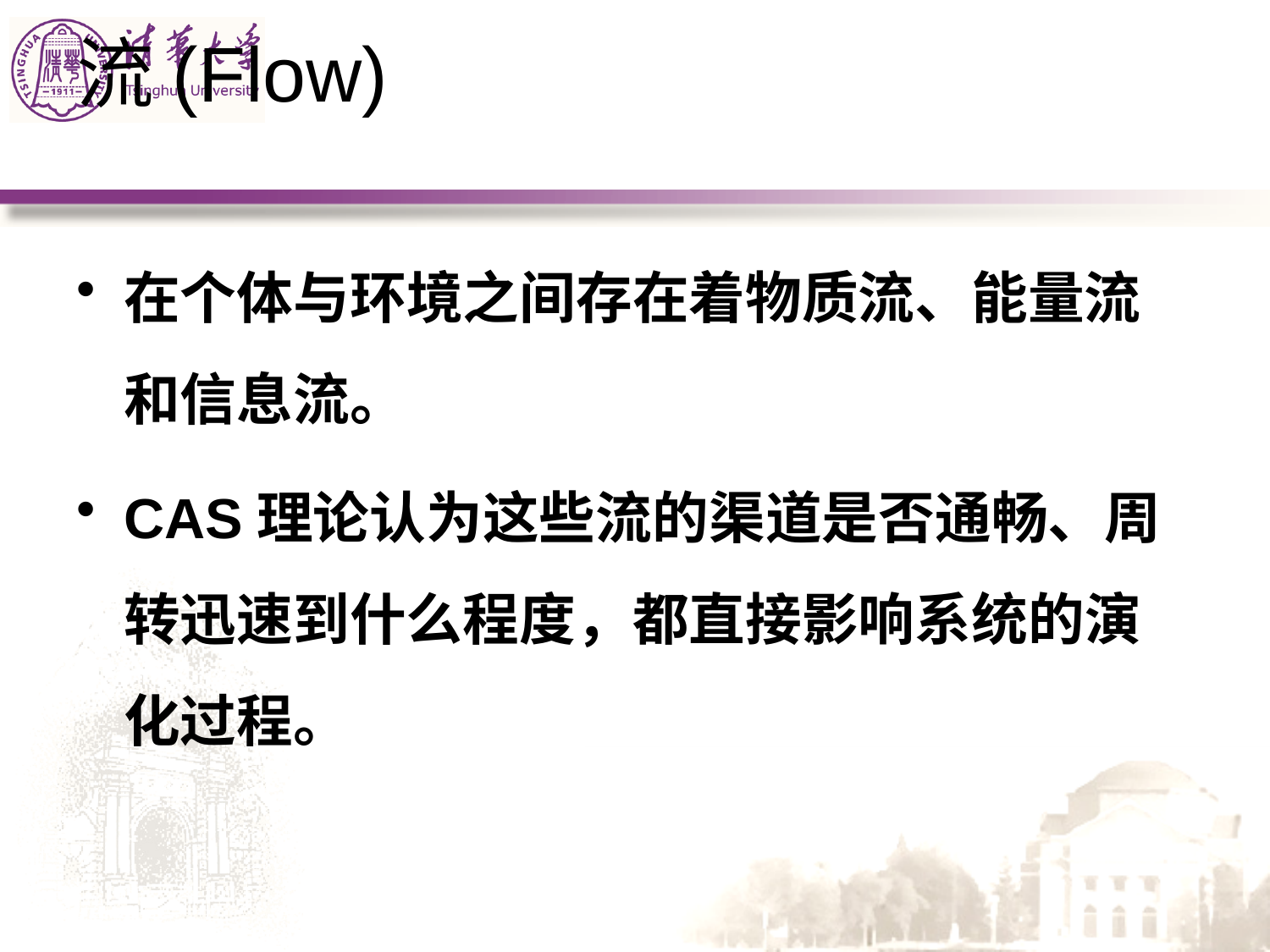

# 流(Flow)
在个体与环境之间存在着物质流、能量流和信息流。
CAS理论认为这些流的渠道是否通畅、周转迅速到什么程度，都直接影响系统的演化过程。